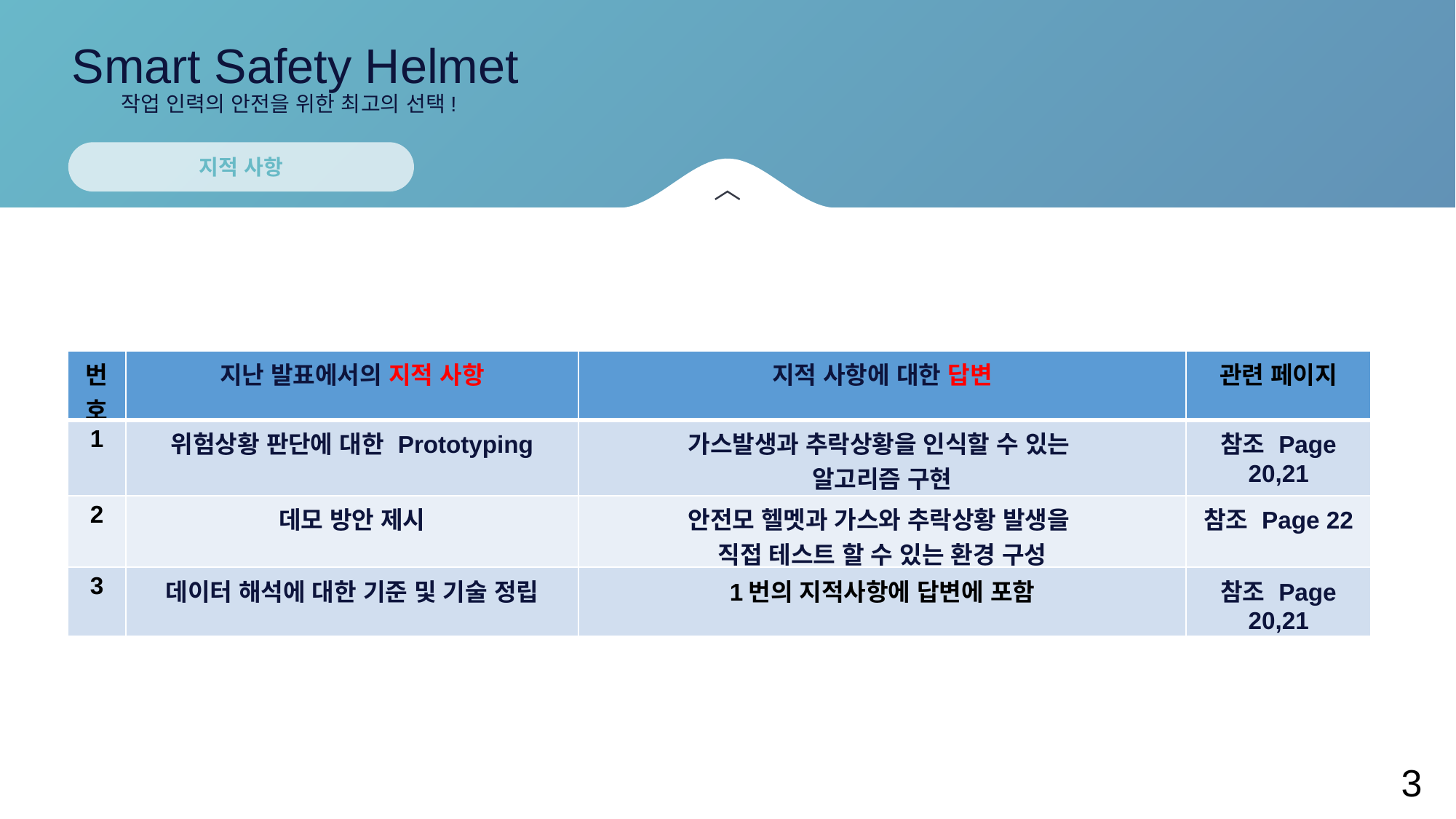

Smart Safety Helmet
작업 인력의 안전을 위한 최고의 선택!
지적 사항

〉
| 번호 | 지난 발표에서의 지적 사항 | 지적 사항에 대한 답변 | 관련 페이지 |
| --- | --- | --- | --- |
| 1 | 위험상황 판단에 대한 Prototyping | 가스발생과 추락상황을 인식할 수 있는 알고리즘 구현 | 참조 Page 20,21 |
| 2 | 데모 방안 제시 | 안전모 헬멧과 가스와 추락상황 발생을 직접 테스트 할 수 있는 환경 구성 | 참조 Page 22 |
| 3 | 데이터 해석에 대한 기준 및 기술 정립 | 1번의 지적사항에 답변에 포함 | 참조 Page 20,21 |

 3